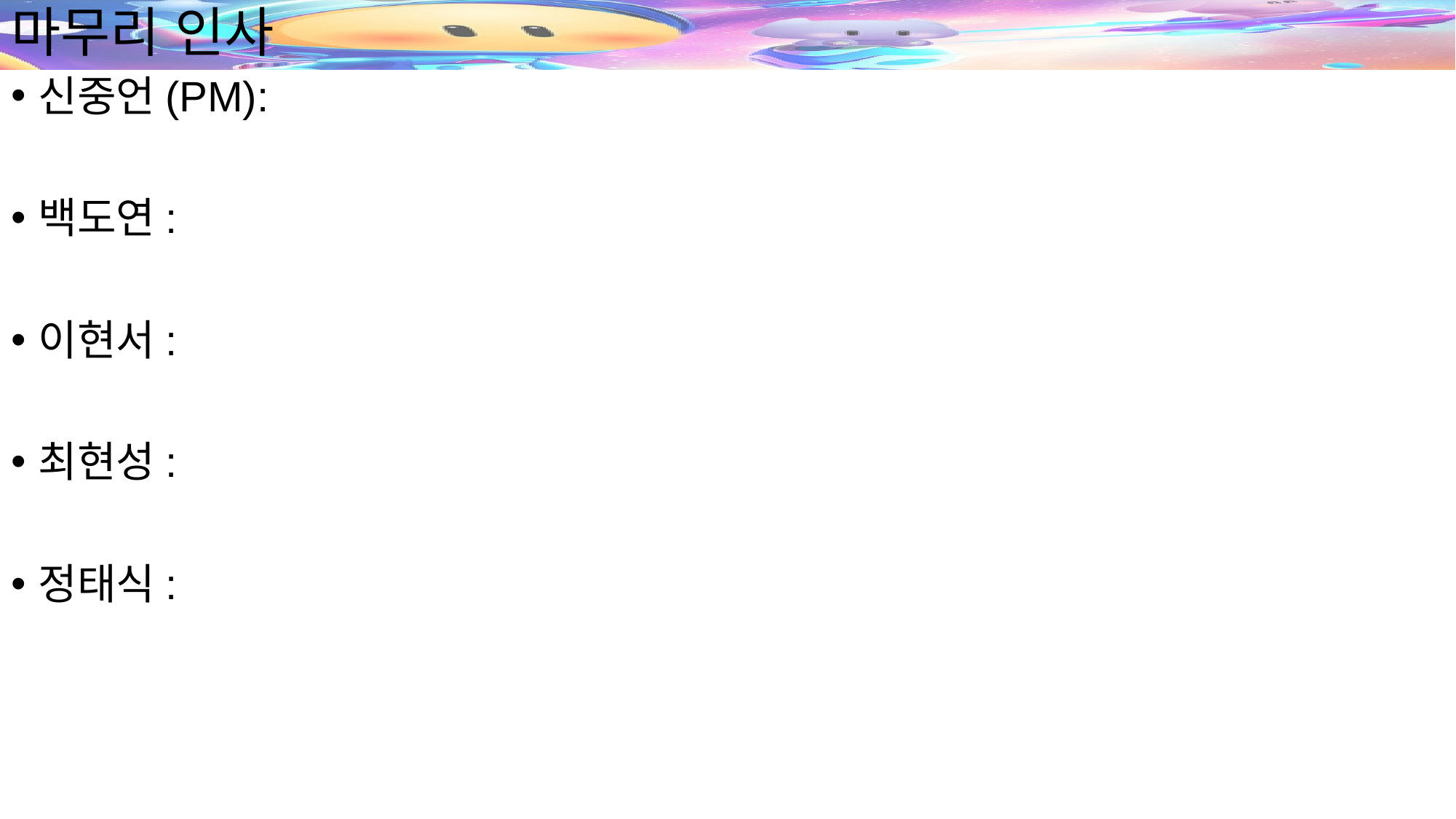

# 마무리 인사
신중언(PM):

백도연:

이현서:

최현성:

정태식: